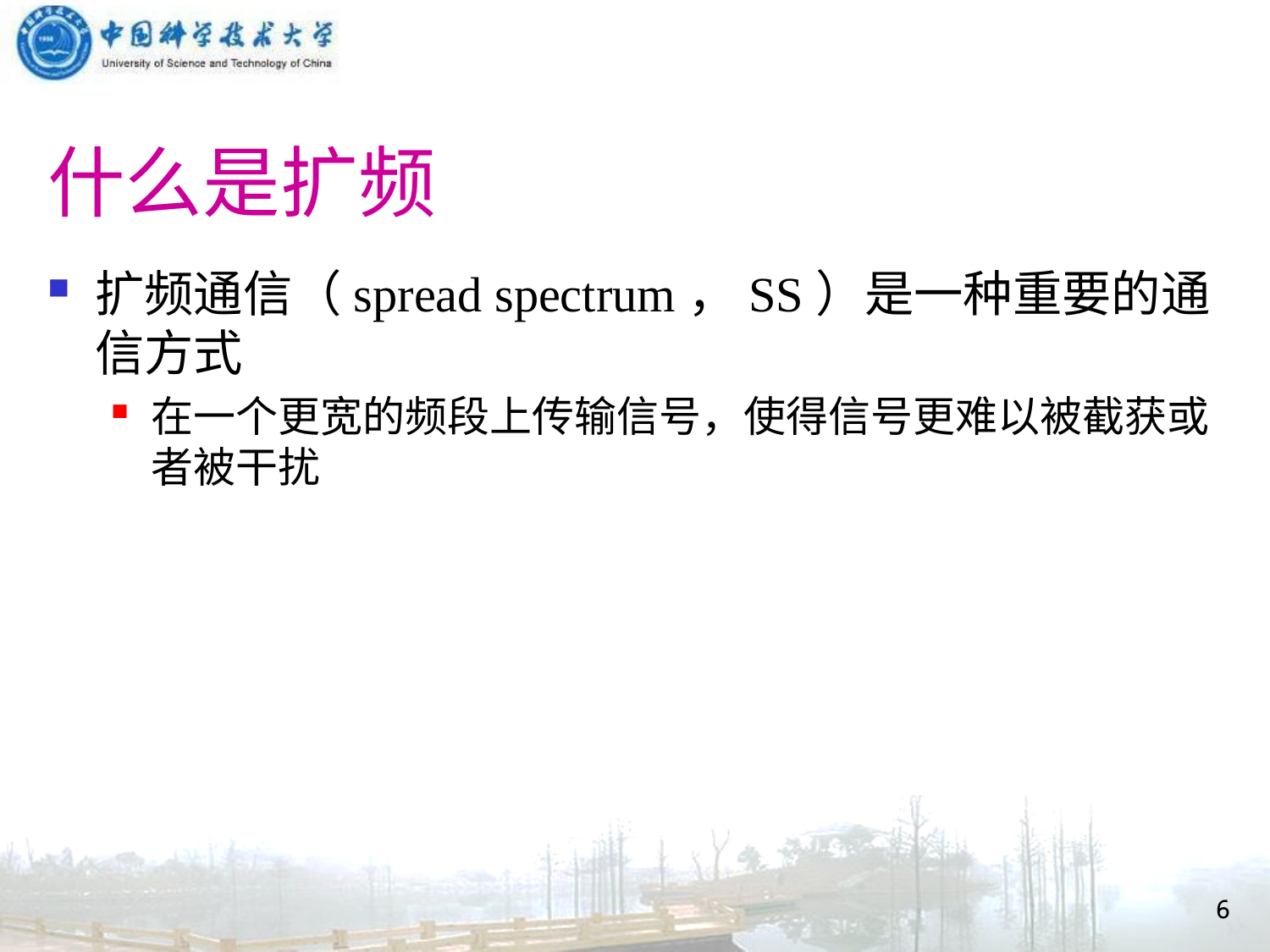

# 什么是扩频
扩频通信（spread spectrum，SS）是一种重要的通信方式
在一个更宽的频段上传输信号，使得信号更难以被截获或者被干扰
6